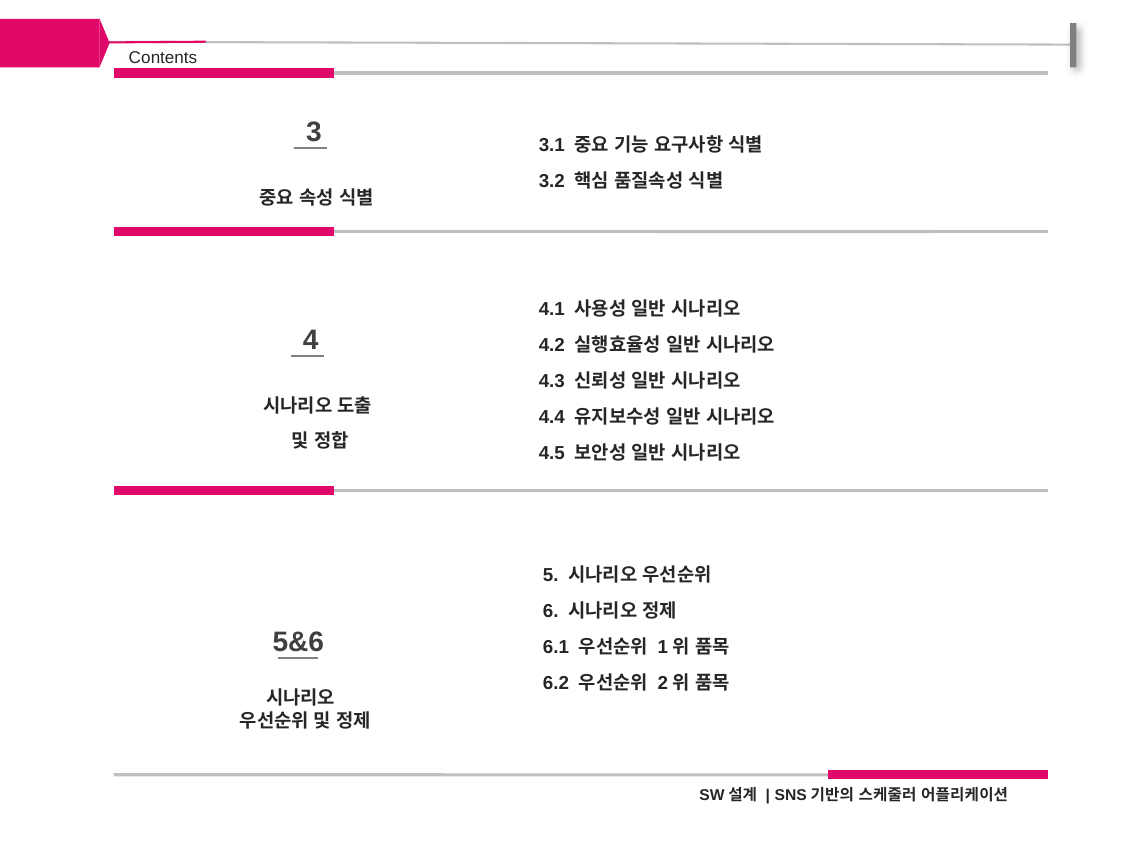

Contents
 3
중요 속성 식별
3.1 중요 기능 요구사항 식별
3.2 핵심 품질속성 식별

4.1 사용성 일반 시나리오
4.2 실행효율성 일반 시나리오
4.3 신뢰성 일반 시나리오
4.4 유지보수성 일반 시나리오
4.5 보안성 일반 시나리오
 4
시나리오 도출
및 정합

5. 시나리오 우선순위
6. 시나리오 정제
6.1 우선순위 1위 품목
6.2 우선순위 2위 품목
5&6
시나리오
 우선순위 및 정제
SW설계 | SNS기반의 스케줄러 어플리케이션